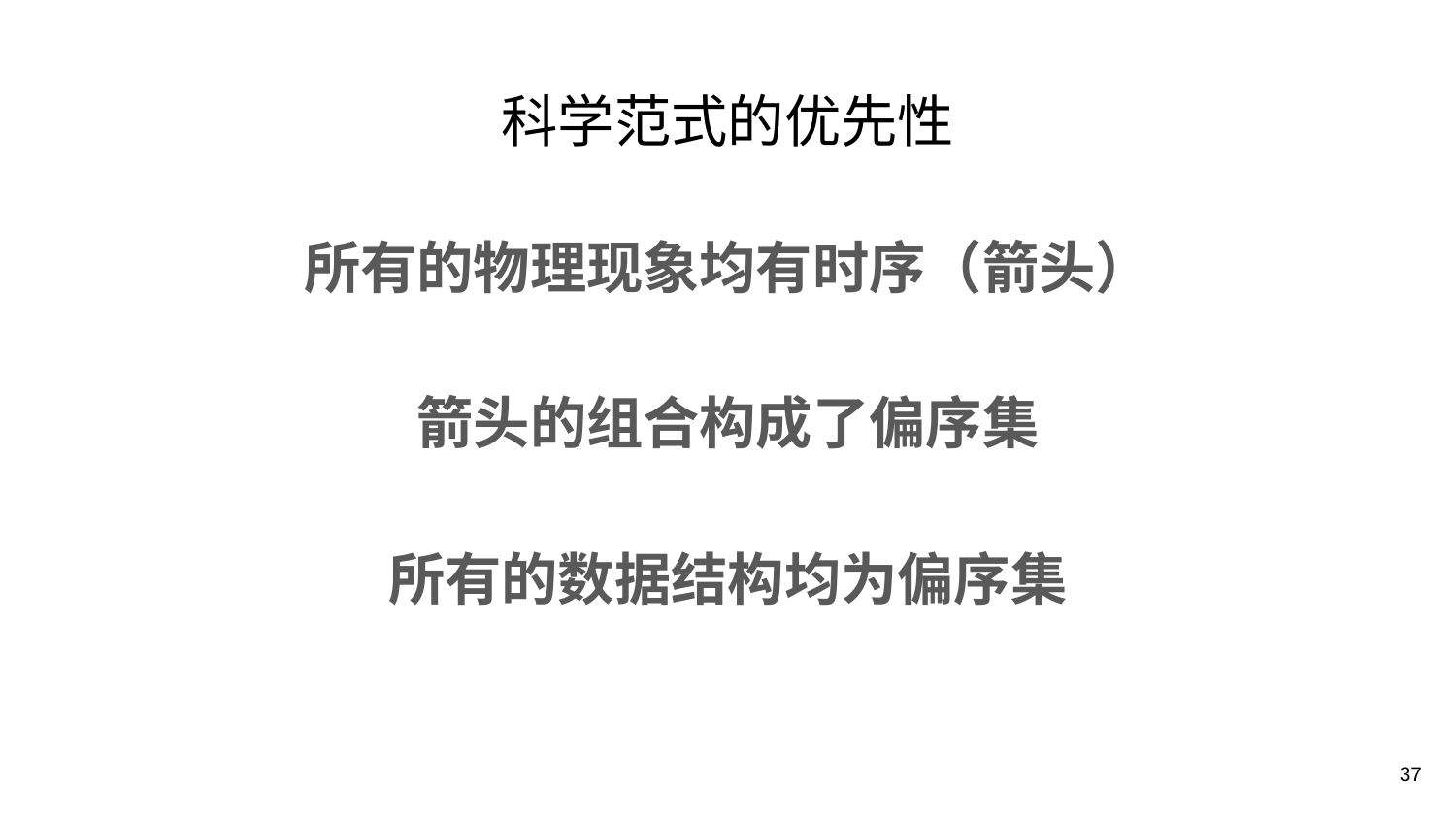

# 科学范式的优先性
所有的物理现象均有时序（箭头）

箭头的组合构成了偏序集

所有的数据结构均为偏序集

37